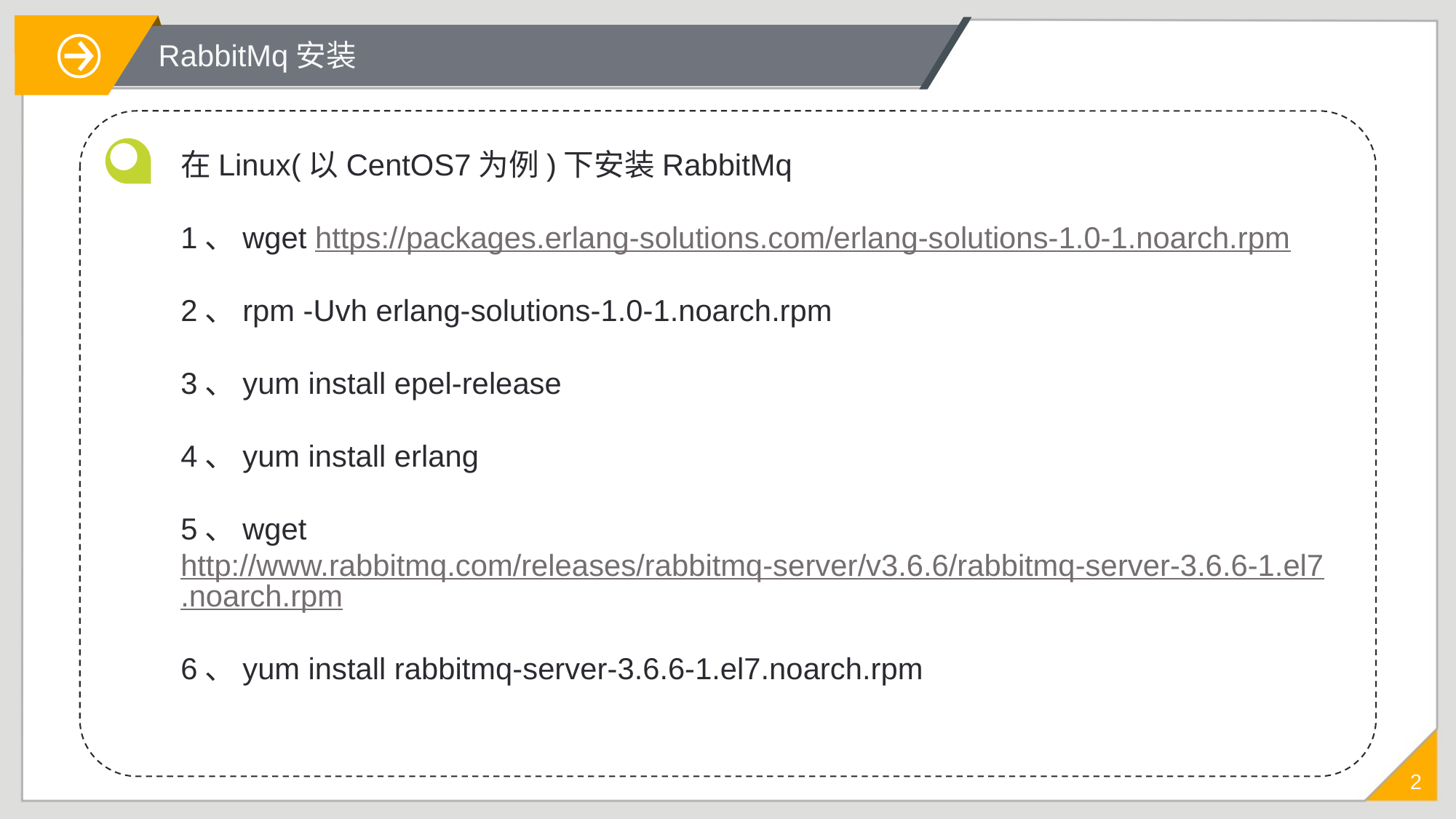

RabbitMq安装

在Linux(以CentOS7为例)下安装RabbitMq

1、wget https://packages.erlang-solutions.com/erlang-solutions-1.0-1.noarch.rpm

2、rpm -Uvh erlang-solutions-1.0-1.noarch.rpm

3、yum install epel-release

4、yum install erlang

5、wget http://www.rabbitmq.com/releases/rabbitmq-server/v3.6.6/rabbitmq-server-3.6.6-1.el7.noarch.rpm

6、yum install rabbitmq-server-3.6.6-1.el7.noarch.rpm